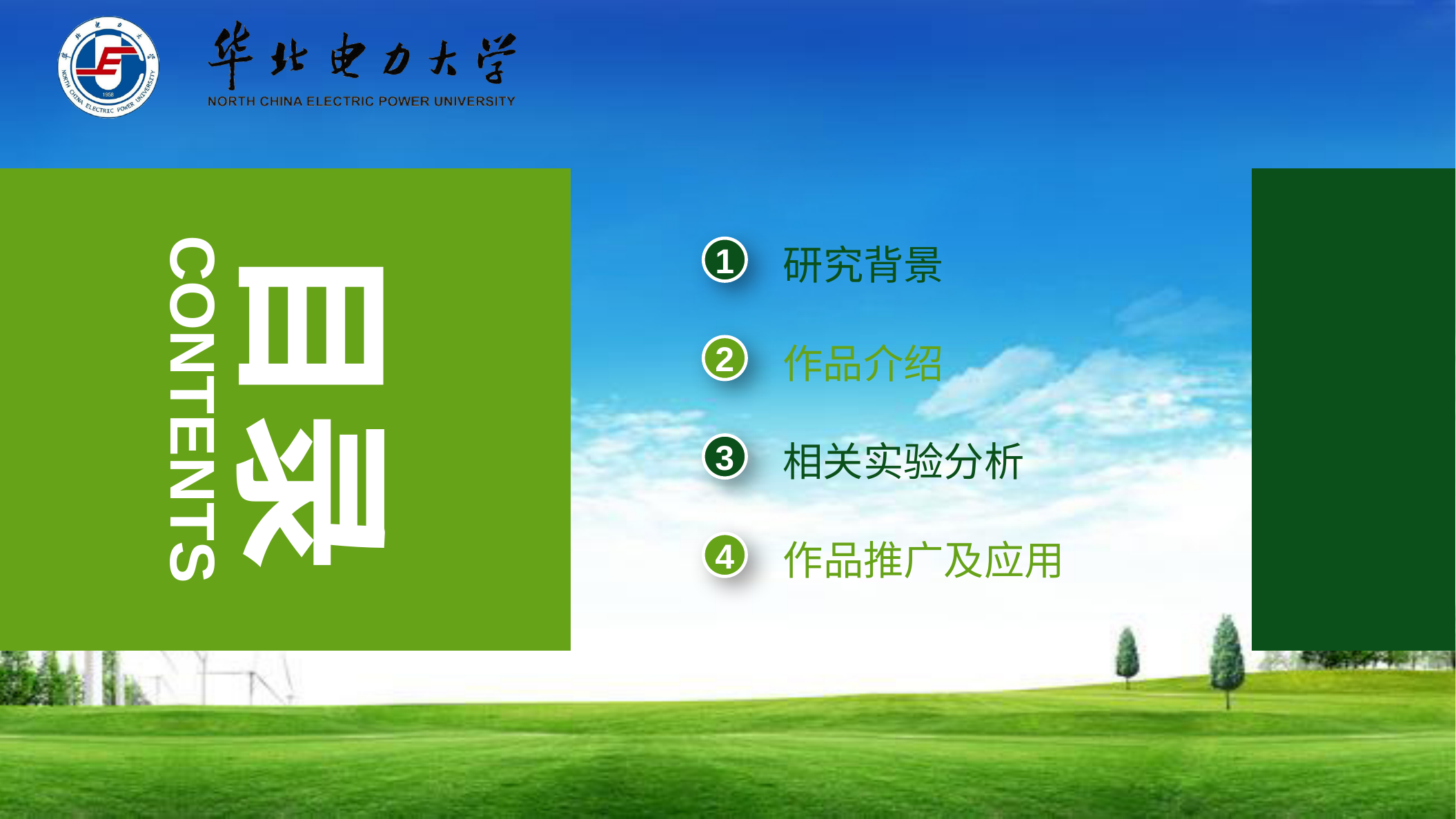

目录
1
研究背景
2
作品介绍
CONTENTS
3
相关实验分析
4
作品推广及应用